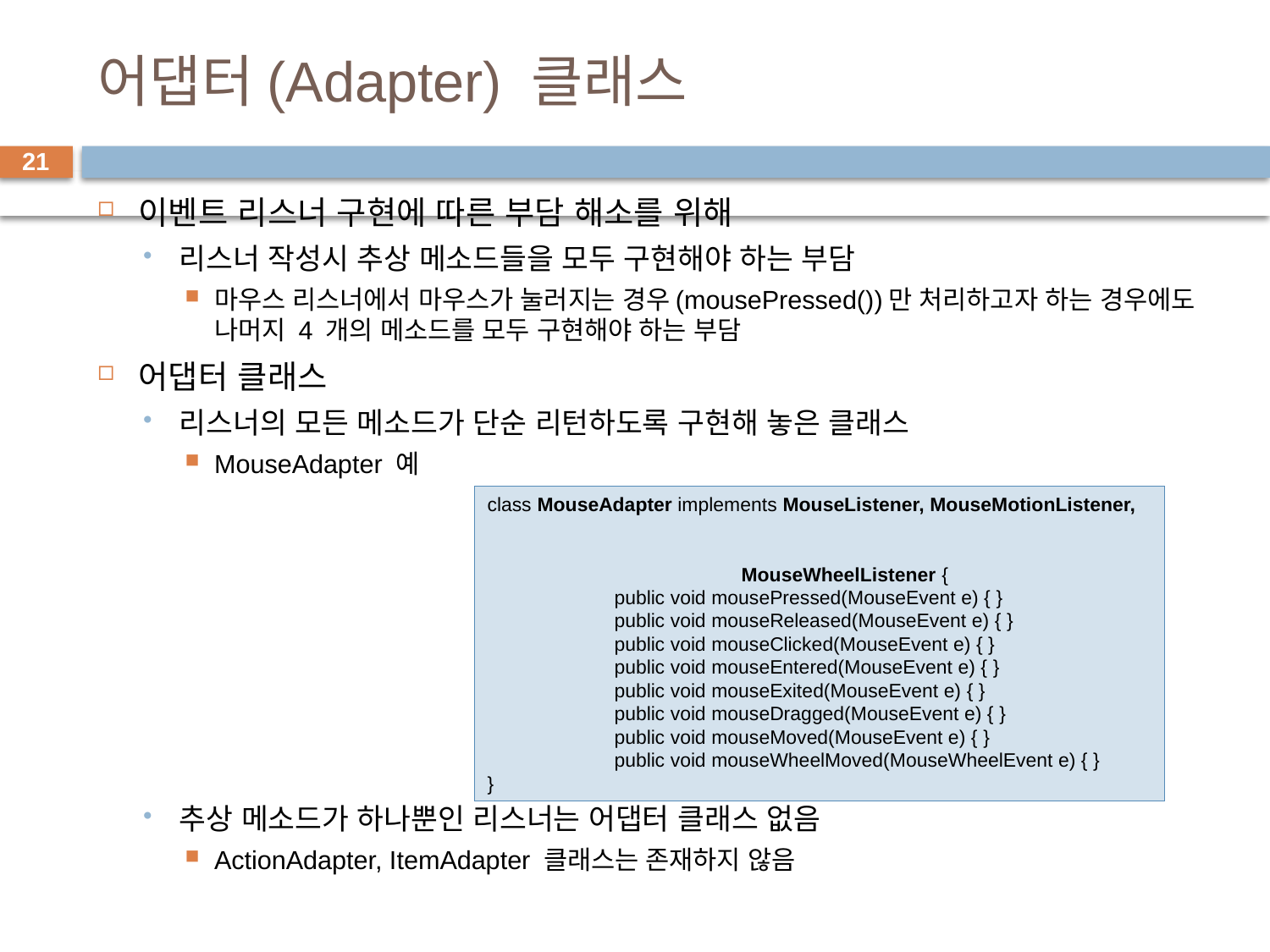

# 어댑터(Adapter) 클래스
21
이벤트 리스너 구현에 따른 부담 해소를 위해
리스너 작성시 추상 메소드들을 모두 구현해야 하는 부담
마우스 리스너에서 마우스가 눌러지는 경우(mousePressed())만 처리하고자 하는 경우에도 나머지 4 개의 메소드를 모두 구현해야 하는 부담
어댑터 클래스
리스너의 모든 메소드가 단순 리턴하도록 구현해 놓은 클래스
MouseAdapter 예

추상 메소드가 하나뿐인 리스너는 어댑터 클래스 없음
ActionAdapter, ItemAdapter 클래스는 존재하지 않음

class MouseAdapter implements MouseListener, MouseMotionListener,
												MouseWheelListener {
	public void mousePressed(MouseEvent e) { }
	public void mouseReleased(MouseEvent e) { }
	public void mouseClicked(MouseEvent e) { }
	public void mouseEntered(MouseEvent e) { }
	public void mouseExited(MouseEvent e) { }
	public void mouseDragged(MouseEvent e) { }
	public void mouseMoved(MouseEvent e) { }
	public void mouseWheelMoved(MouseWheelEvent e) { }
}